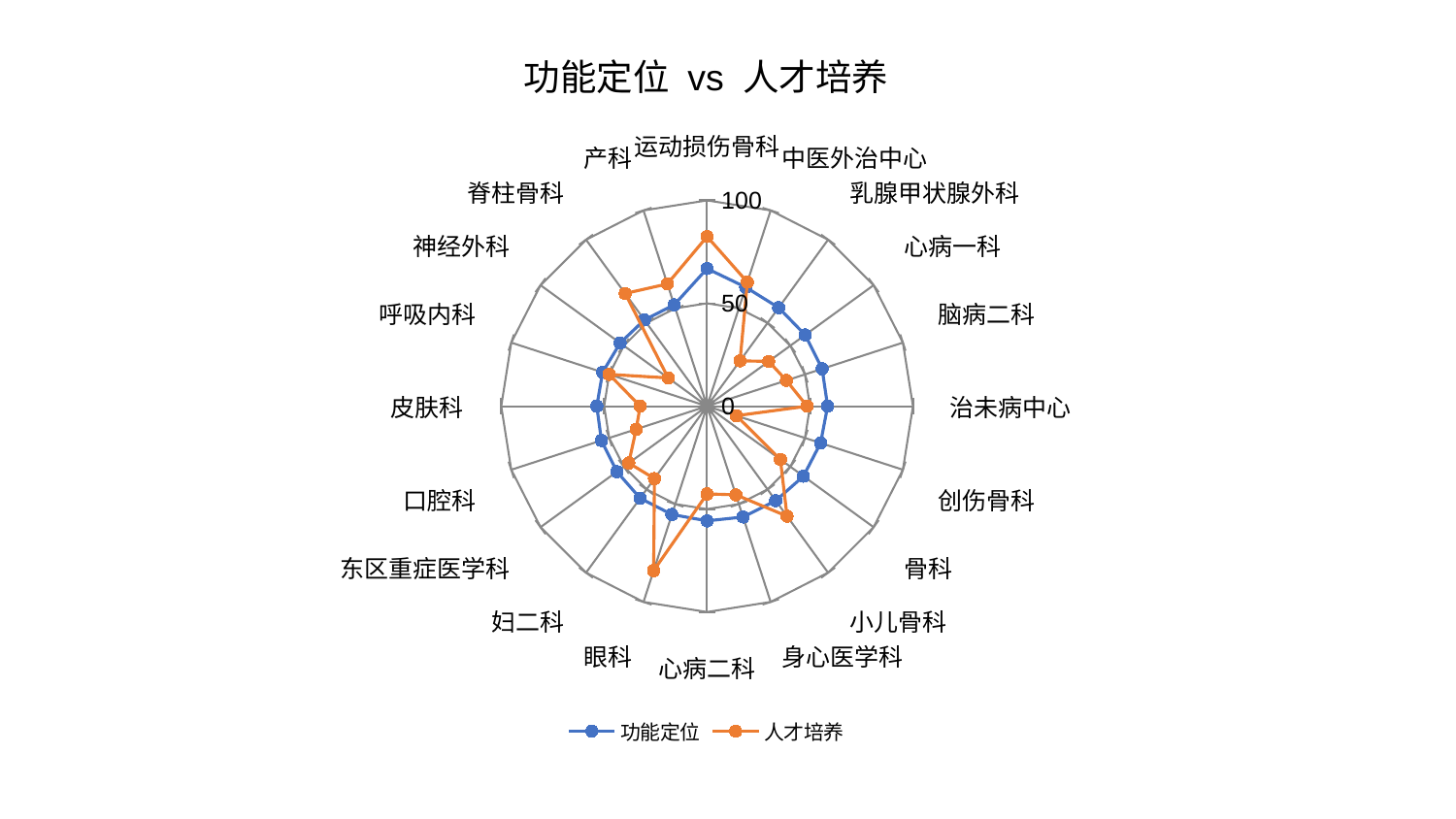

### Chart: 功能定位 vs 人才培养

| Category | 功能定位 | 人才培养 |
|---|---|---|
| 运动损伤骨科 | 66.8668696316368 | 82.43147653126711 |
| 中医外治中心 | 60.78081138442299 | 63.39517606598303 |
| 乳腺甲状腺外科 | 59.16121078081465 | 27.25486893009902 |
| 心病一科 | 58.88095804738589 | 36.99472250265647 |
| 脑病二科 | 58.75641419750594 | 40.5304354621333 |
| 治未病中心 | 58.56520814836335 | 48.56405290227843 |
| 创伤骨科 | 57.974990170145574 | 14.979413472511396 |
| 骨科 | 57.87971814171731 | 44.03948519603818 |
| 小儿骨科 | 56.75638212962482 | 66.079943223288 |
| 身心医学科 | 56.6185375064674 | 45.277929183762616 |
| 心病二科 | 55.72457682494343 | 42.63599182975424 |
| 眼科 | 55.341842984123346 | 83.99334051056019 |
| 妇二科 | 55.30521994255142 | 43.51461215365208 |
| 东区重症医学科 | 54.15961885337331 | 47.02310804745388 |
| 口腔科 | 53.96959695887519 | 36.216442268400755 |
| 皮肤科 | 53.57828770513224 | 32.512620961429114 |
| 呼吸内科 | 53.36075574284265 | 50.031629287571356 |
| 神经外科 | 52.20899970834698 | 23.387884470767997 |
| 脊柱骨科 | 51.85145388470305 | 67.68857220112592 |
| 产科 | 51.76033198203094 | 62.45826244047982 |
39